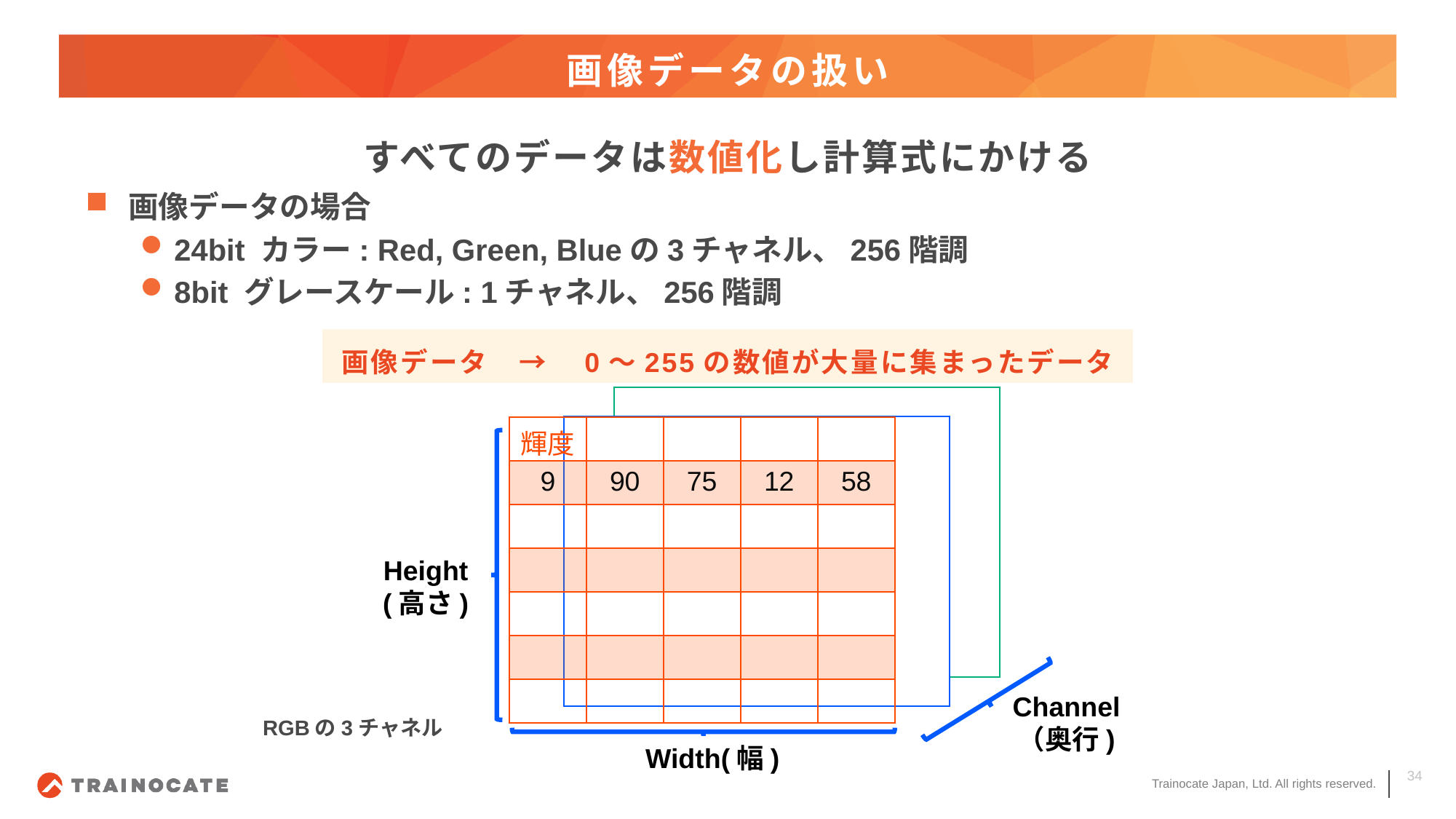

# 画像データの扱い
すべてのデータは数値化し計算式にかける
画像データの場合
24bit カラー: Red, Green, Blueの3チャネル、256階調
8bit グレースケール: 1チャネル、256階調
画像データ　→　0～255の数値が大量に集まったデータ

| 輝度 |  |  |  |  |
| --- | --- | --- | --- | --- |
| 9 | 90 | 75 | 12 | 58 |
|  |  |  |  |  |
|  |  |  |  |  |
|  |  |  |  |  |
|  |  |  |  |  |
|  |  |  |  |  |

Height
(高さ)

Channel
（奥行)
RGBの3チャネル
Width(幅)
34